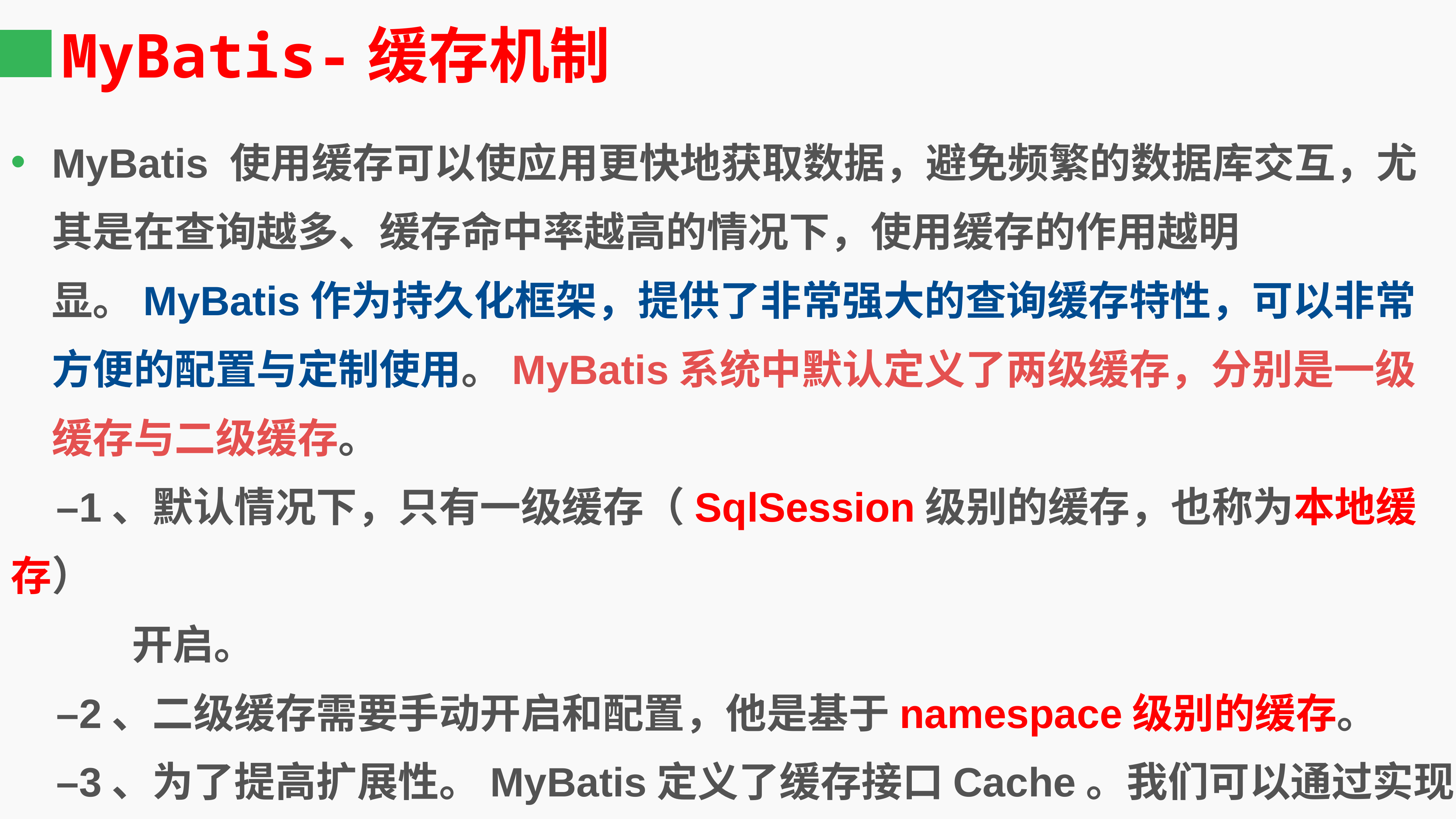

# MyBatis-缓存机制
MyBatis 使用缓存可以使应用更快地获取数据，避免频繁的数据库交互，尤其是在查询越多、缓存命中率越高的情况下，使用缓存的作用越明显。MyBatis作为持久化框架，提供了非常强大的查询缓存特性，可以非常方便的配置与定制使用。MyBatis系统中默认定义了两级缓存，分别是一级缓存与二级缓存。
    –1、默认情况下，只有一级缓存（SqlSession级别的缓存，也称为本地缓存）
            开启。
    –2、二级缓存需要手动开启和配置，他是基于namespace级别的缓存。
    –3、为了提高扩展性。MyBatis定义了缓存接口Cache。我们可以通过实现Cache接口来自定义二级缓存，同时也提供了整合第三方的一些高性能的缓存技术中间件，例如很好的整合了EHCache、Redis等。